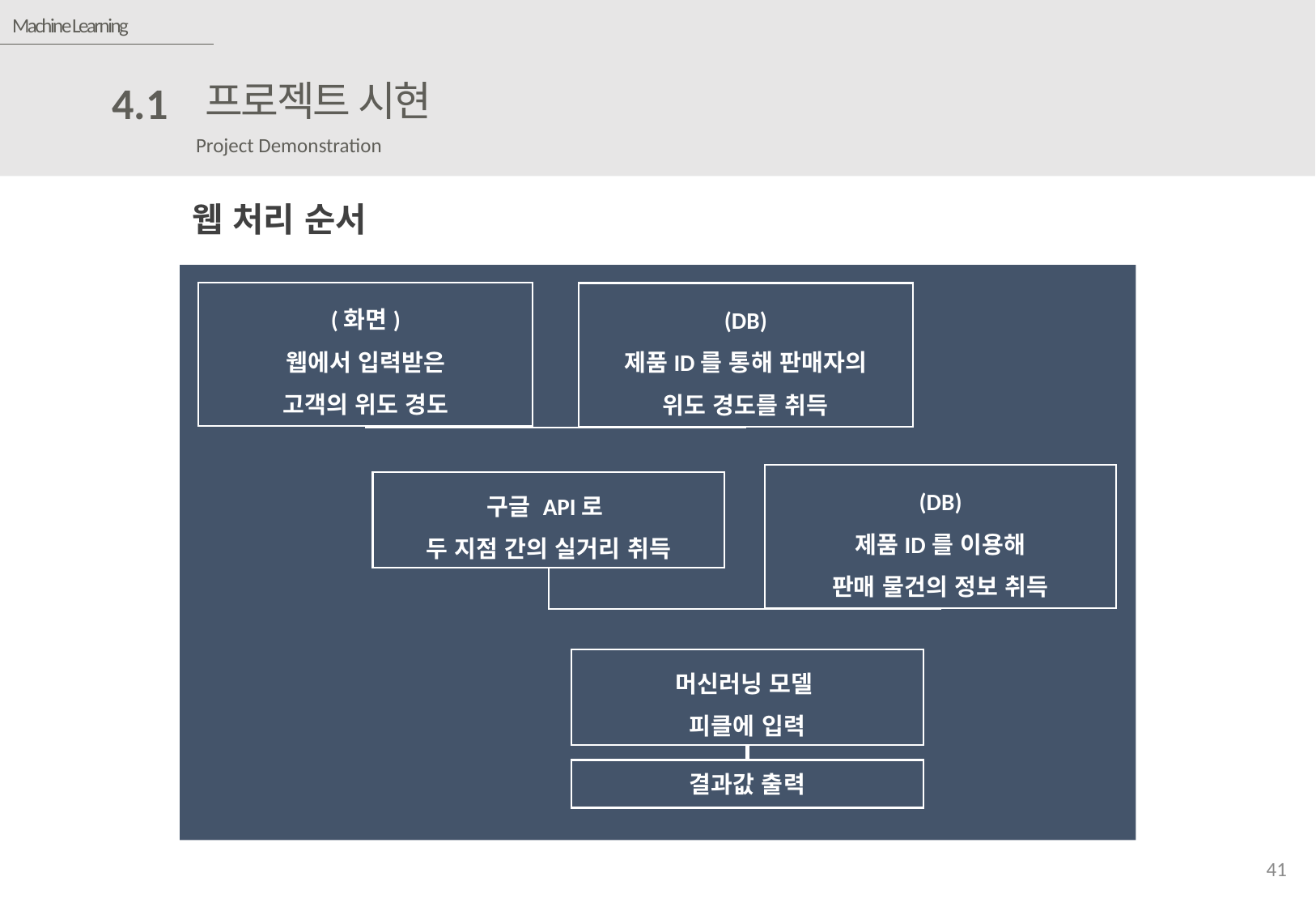

Machine Learning
프로젝트 시현
4.1
Project Demonstration
웹 처리 순서

(화면)
웹에서 입력받은
고객의 위도 경도
(DB)
제품ID를 통해 판매자의
위도 경도를 취득
(DB)
제품ID를 이용해
판매 물건의 정보 취득
구글 API로
두 지점 간의 실거리 취득
머신러닝 모델
피클에 입력
결과값 출력
41